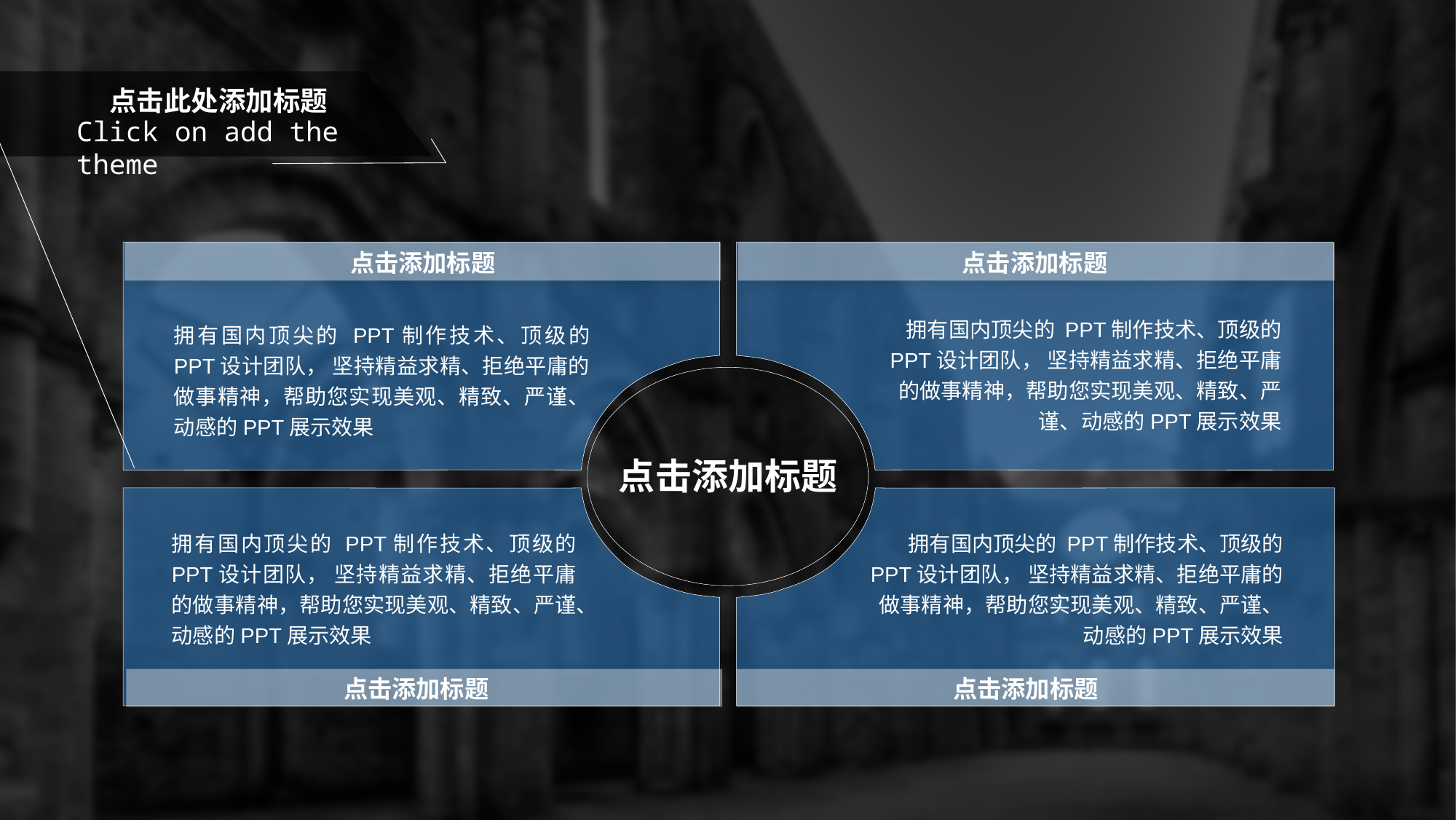

点击此处添加标题
Click on add the theme

点击添加标题
拥有国内顶尖的 PPT制作技术、顶级的 PPT设计团队， 坚持精益求精、拒绝平庸的做事精神，帮助您实现美观、精致、严谨、动感的PPT展示效果

点击添加标题
拥有国内顶尖的 PPT制作技术、顶级的 PPT设计团队， 坚持精益求精、拒绝平庸的做事精神，帮助您实现美观、精致、严谨、动感的PPT展示效果

点击添加标题

拥有国内顶尖的 PPT制作技术、顶级的 PPT设计团队， 坚持精益求精、拒绝平庸的做事精神，帮助您实现美观、精致、严谨、动感的PPT展示效果

点击添加标题

拥有国内顶尖的 PPT制作技术、顶级的 PPT设计团队， 坚持精益求精、拒绝平庸的做事精神，帮助您实现美观、精致、严谨、动感的PPT展示效果

点击添加标题